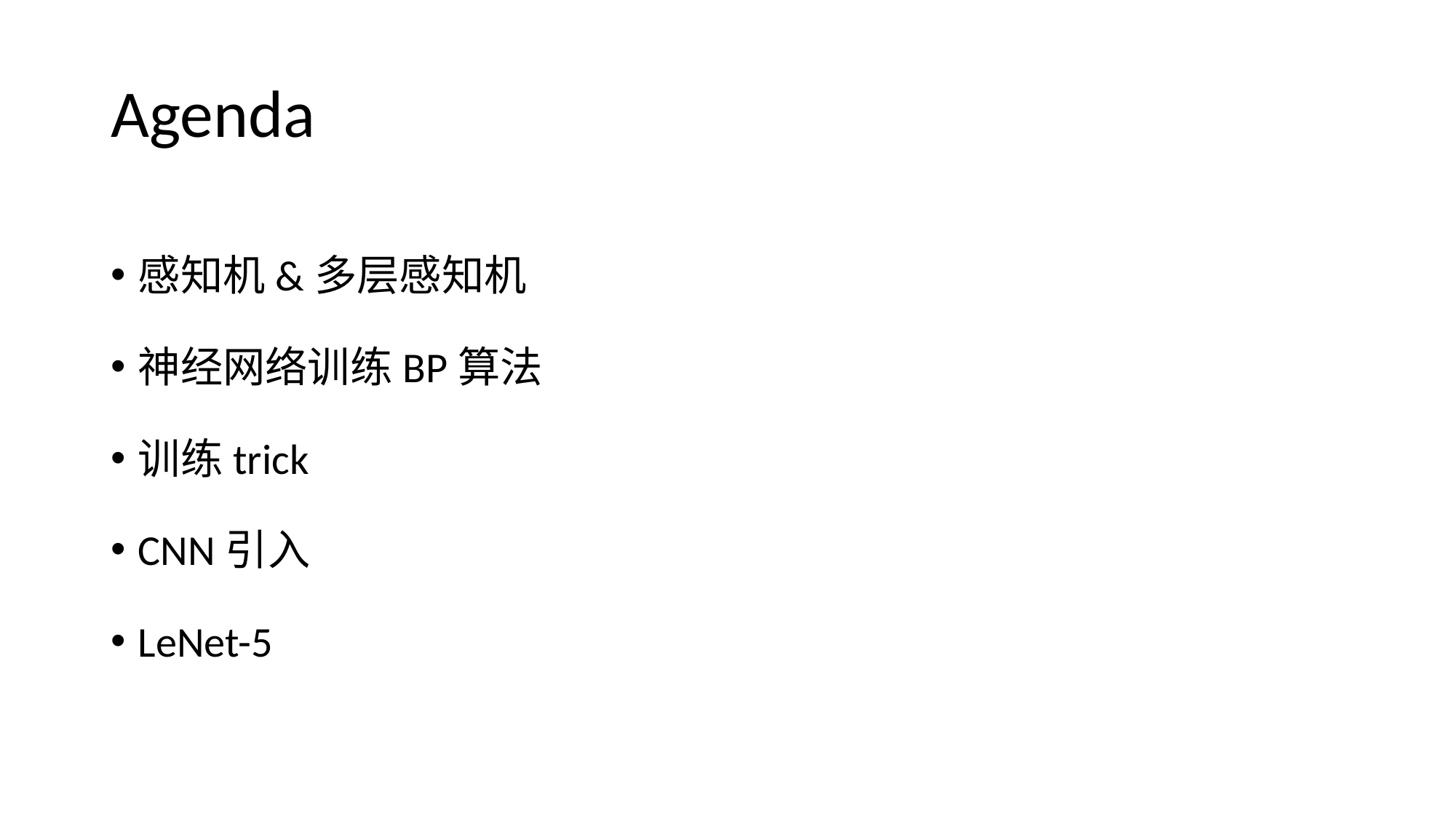

# Agenda
感知机&多层感知机
神经网络训练BP算法
训练trick
CNN引入
LeNet-5